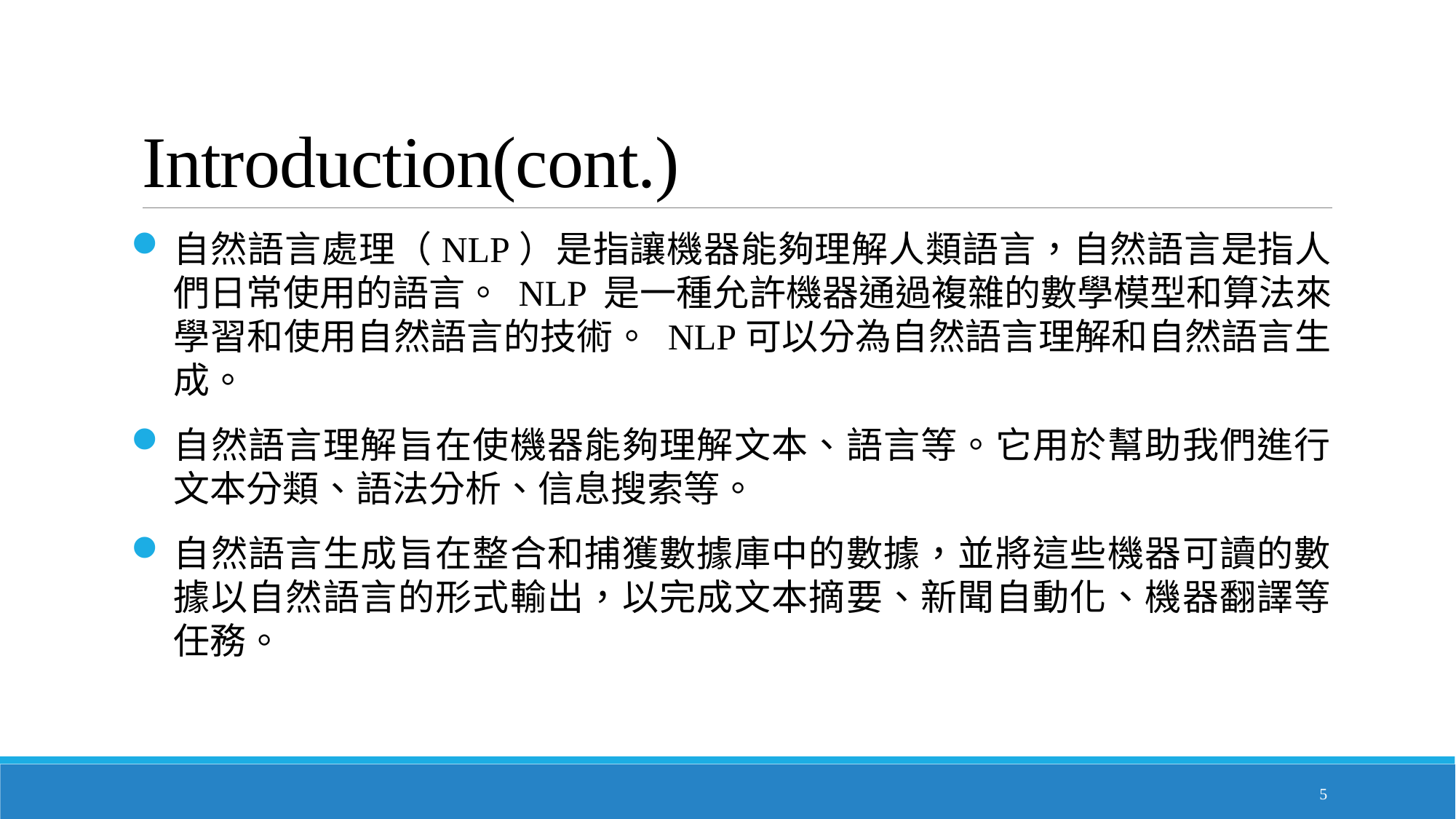

# Introduction(cont.)
自然語言處理（NLP）是指讓機器能夠理解人類語言，自然語言是指人們日常使用的語言。 NLP 是一種允許機器通過複雜的數學模型和算法來學習和使用自然語言的技術。 NLP可以分為自然語言理解和自然語言生成。
自然語言理解旨在使機器能夠理解文本、語言等。它用於幫助我們進行文本分類、語法分析、信息搜索等。
自然語言生成旨在整合和捕獲數據庫中的數據，並將這些機器可讀的數據以自然語言的形式輸出，以完成文本摘要、新聞自動化、機器翻譯等任務。
5